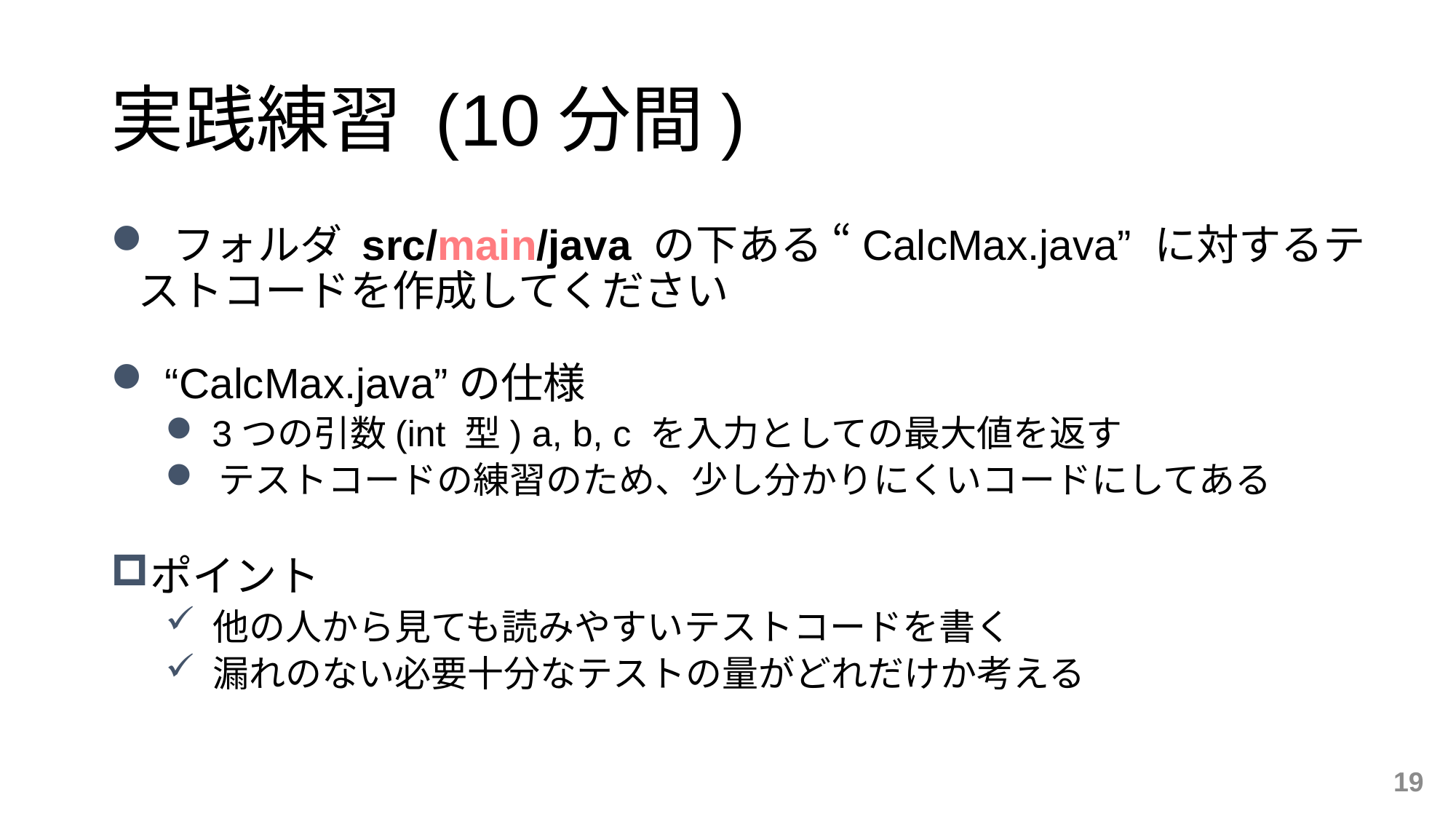

# 実践練習 (10分間)
 フォルダ src/main/java の下ある “CalcMax.java” に対するテストコードを作成してください

 “CalcMax.java”の仕様
 3つの引数(int 型) a, b, c を入力としての最大値を返す
 テストコードの練習のため、少し分かりにくいコードにしてある

ポイント
 他の人から見ても読みやすいテストコードを書く
 漏れのない必要十分なテストの量がどれだけか考える

19